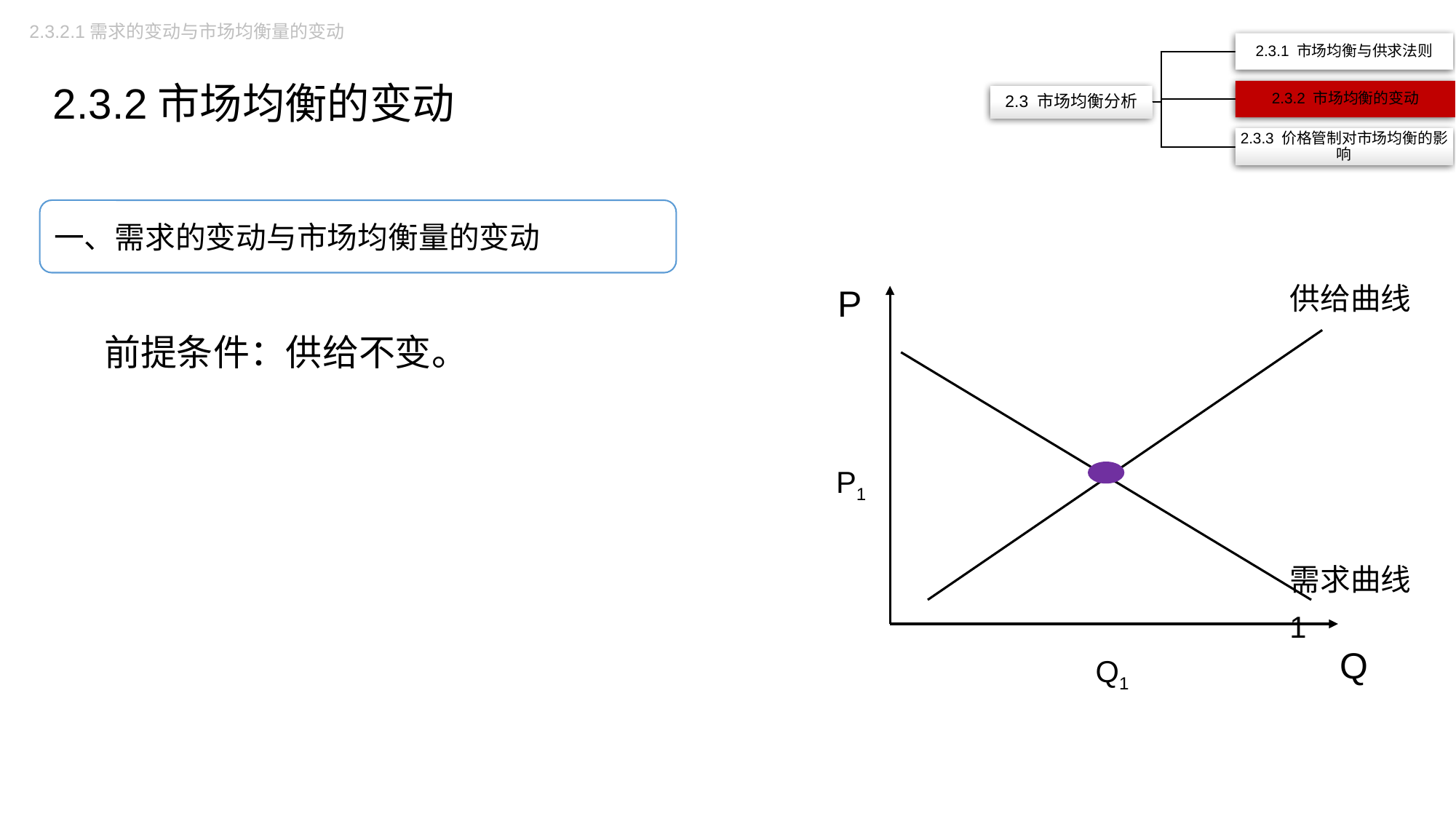

2.3 市场均衡分析
2.3.1 市场均衡与供求法则
2.3.2 市场均衡的变动
2.3.3 价格管制对市场均衡的影响
2.3.2.1需求的变动与市场均衡量的变动
2.3.2市场均衡的变动
一、需求的变动与市场均衡量的变动
P
供给曲线
前提条件：供给不变。
P1

需求曲线1
Q
Q1